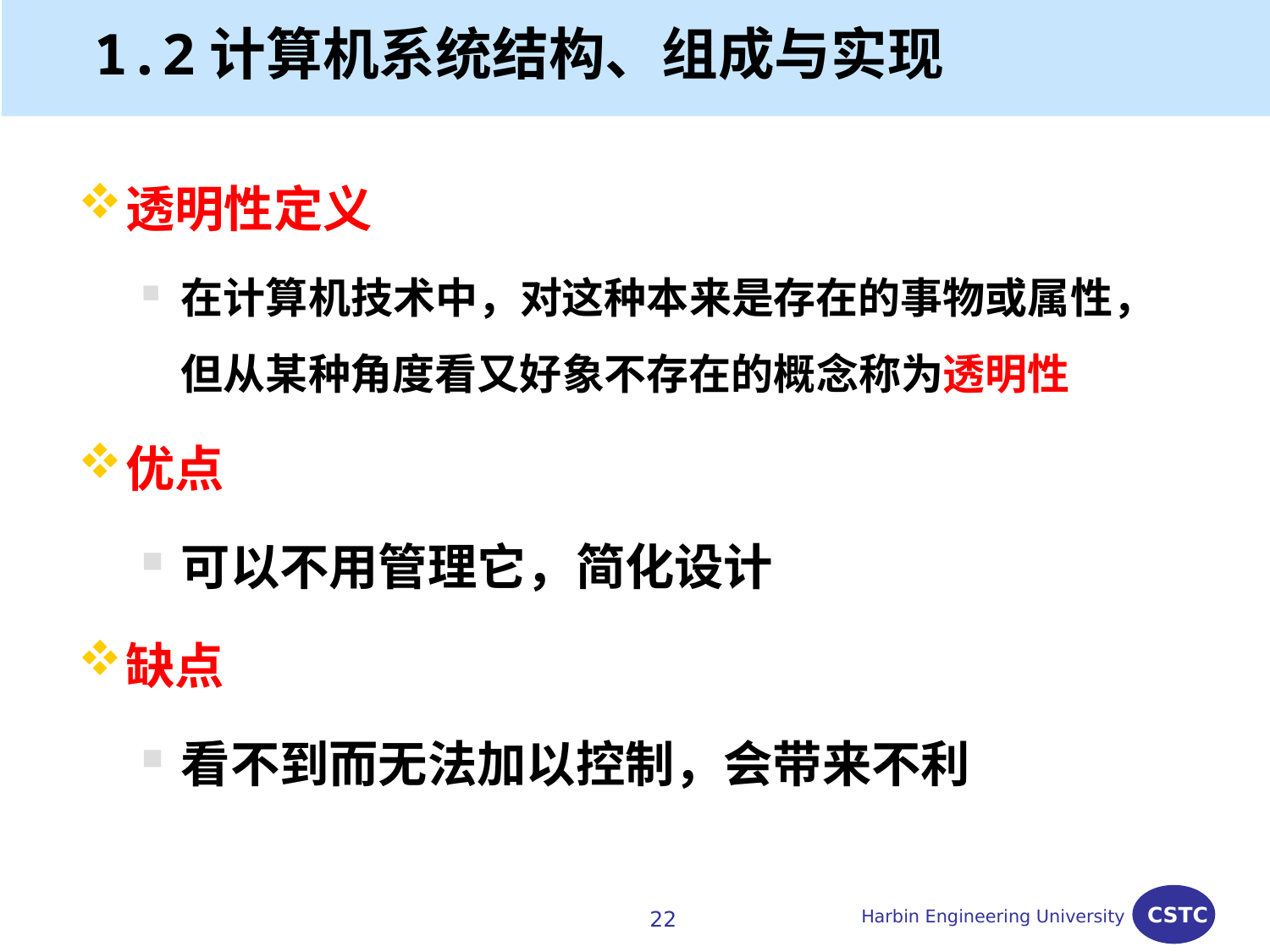

# 1.2计算机系统结构、组成与实现
透明性定义
在计算机技术中，对这种本来是存在的事物或属性，但从某种角度看又好象不存在的概念称为透明性
优点
可以不用管理它，简化设计
缺点
看不到而无法加以控制，会带来不利
22
Harbin Engineering University